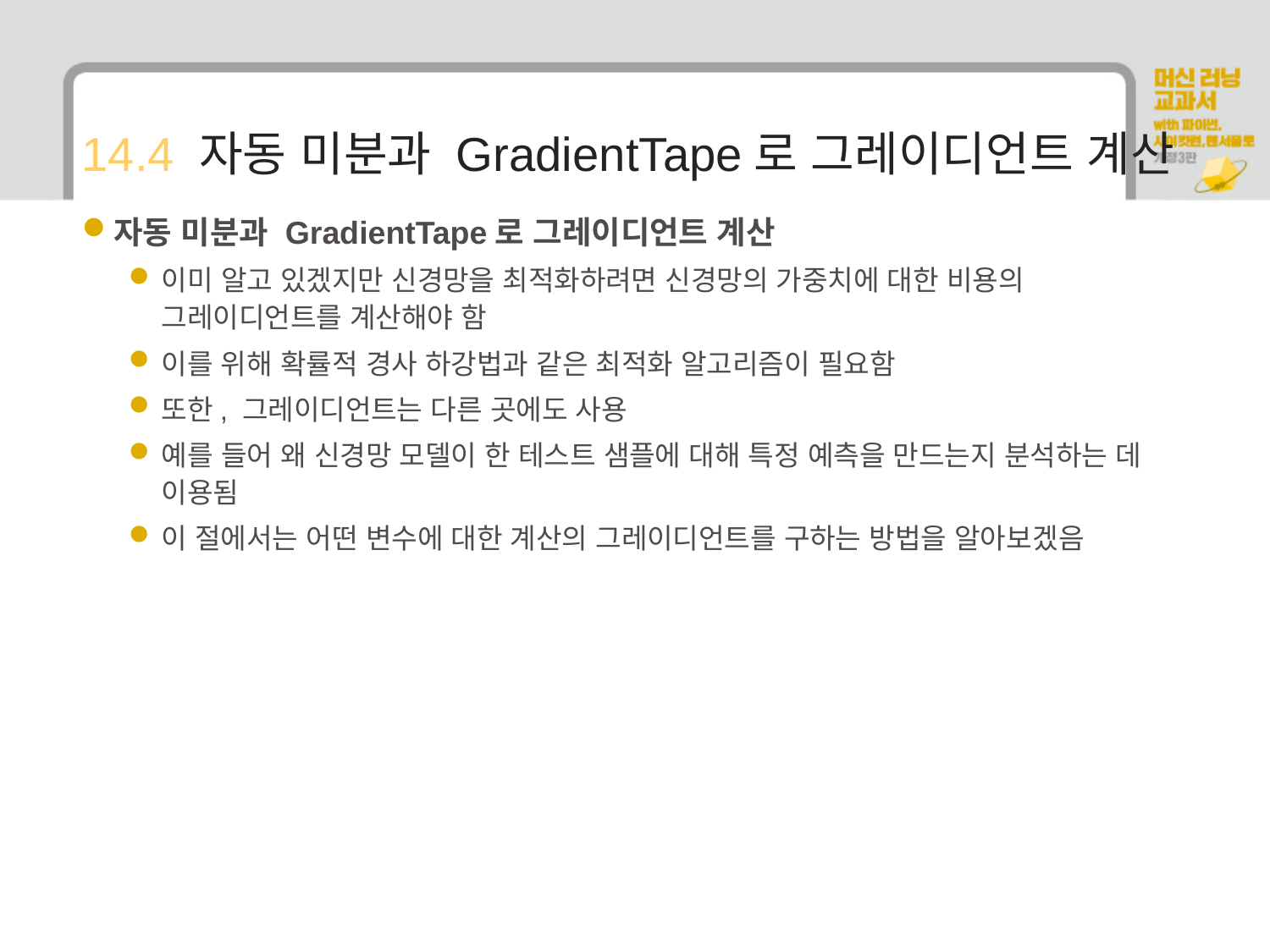

# 14.4 자동 미분과 GradientTape로 그레이디언트 계산
자동 미분과 GradientTape로 그레이디언트 계산
이미 알고 있겠지만 신경망을 최적화하려면 신경망의 가중치에 대한 비용의 그레이디언트를 계산해야 함
이를 위해 확률적 경사 하강법과 같은 최적화 알고리즘이 필요함
또한, 그레이디언트는 다른 곳에도 사용
예를 들어 왜 신경망 모델이 한 테스트 샘플에 대해 특정 예측을 만드는지 분석하는 데 이용됨
이 절에서는 어떤 변수에 대한 계산의 그레이디언트를 구하는 방법을 알아보겠음